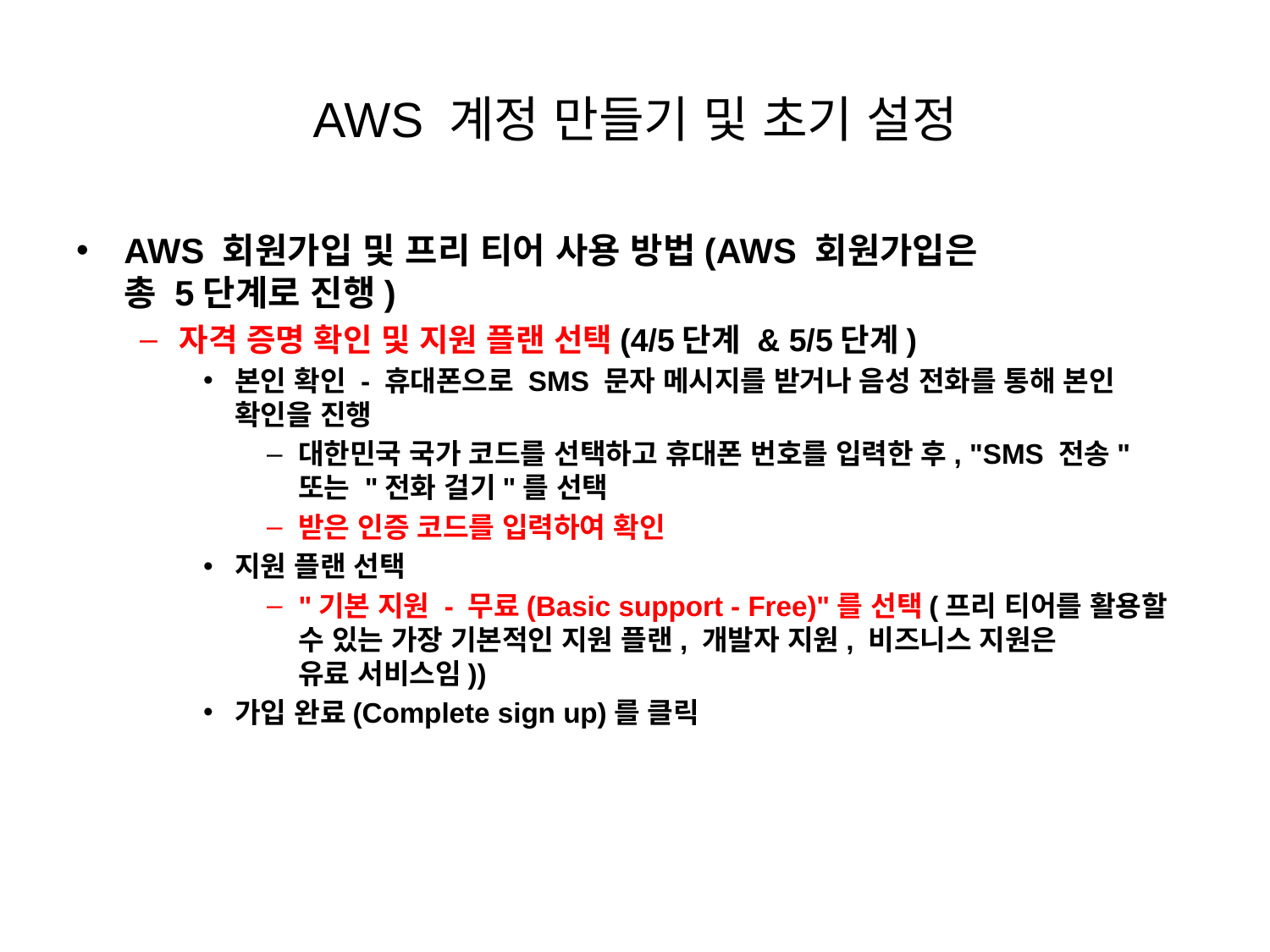

# AWS 계정 만들기 및 초기 설정
AWS 회원가입 및 프리 티어 사용 방법(AWS 회원가입은
총 5단계로 진행)
자격 증명 확인 및 지원 플랜 선택(4/5단계 & 5/5단계)
본인 확인 - 휴대폰으로 SMS 문자 메시지를 받거나 음성 전화를 통해 본인 확인을 진행
대한민국 국가 코드를 선택하고 휴대폰 번호를 입력한 후, "SMS 전송" 또는 "전화 걸기"를 선택
받은 인증 코드를 입력하여 확인
지원 플랜 선택
"기본 지원 - 무료(Basic support - Free)"를 선택(프리 티어를 활용할 수 있는 가장 기본적인 지원 플랜, 개발자 지원, 비즈니스 지원은
유료 서비스임))
가입 완료(Complete sign up)를 클릭